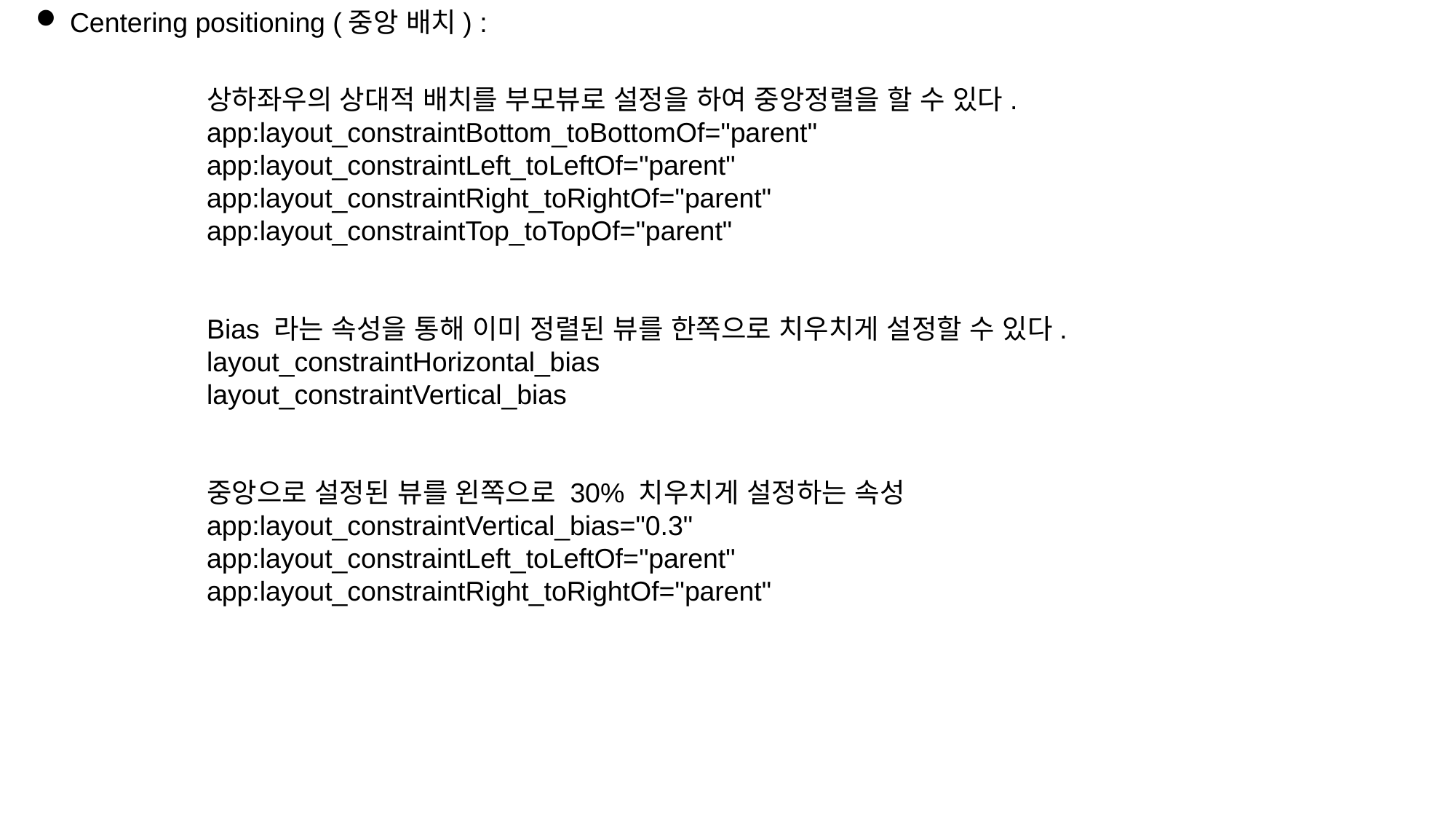

Centering positioning (중앙 배치) :

상하좌우의 상대적 배치를 부모뷰로 설정을 하여 중앙정렬을 할 수 있다.
app:layout_constraintBottom_toBottomOf="parent"
app:layout_constraintLeft_toLeftOf="parent"
app:layout_constraintRight_toRightOf="parent"
app:layout_constraintTop_toTopOf="parent"

Bias 라는 속성을 통해 이미 정렬된 뷰를 한쪽으로 치우치게 설정할 수 있다.
layout_constraintHorizontal_bias
layout_constraintVertical_bias

중앙으로 설정된 뷰를 왼쪽으로 30% 치우치게 설정하는 속성
app:layout_constraintVertical_bias="0.3"
app:layout_constraintLeft_toLeftOf="parent"
app:layout_constraintRight_toRightOf="parent"